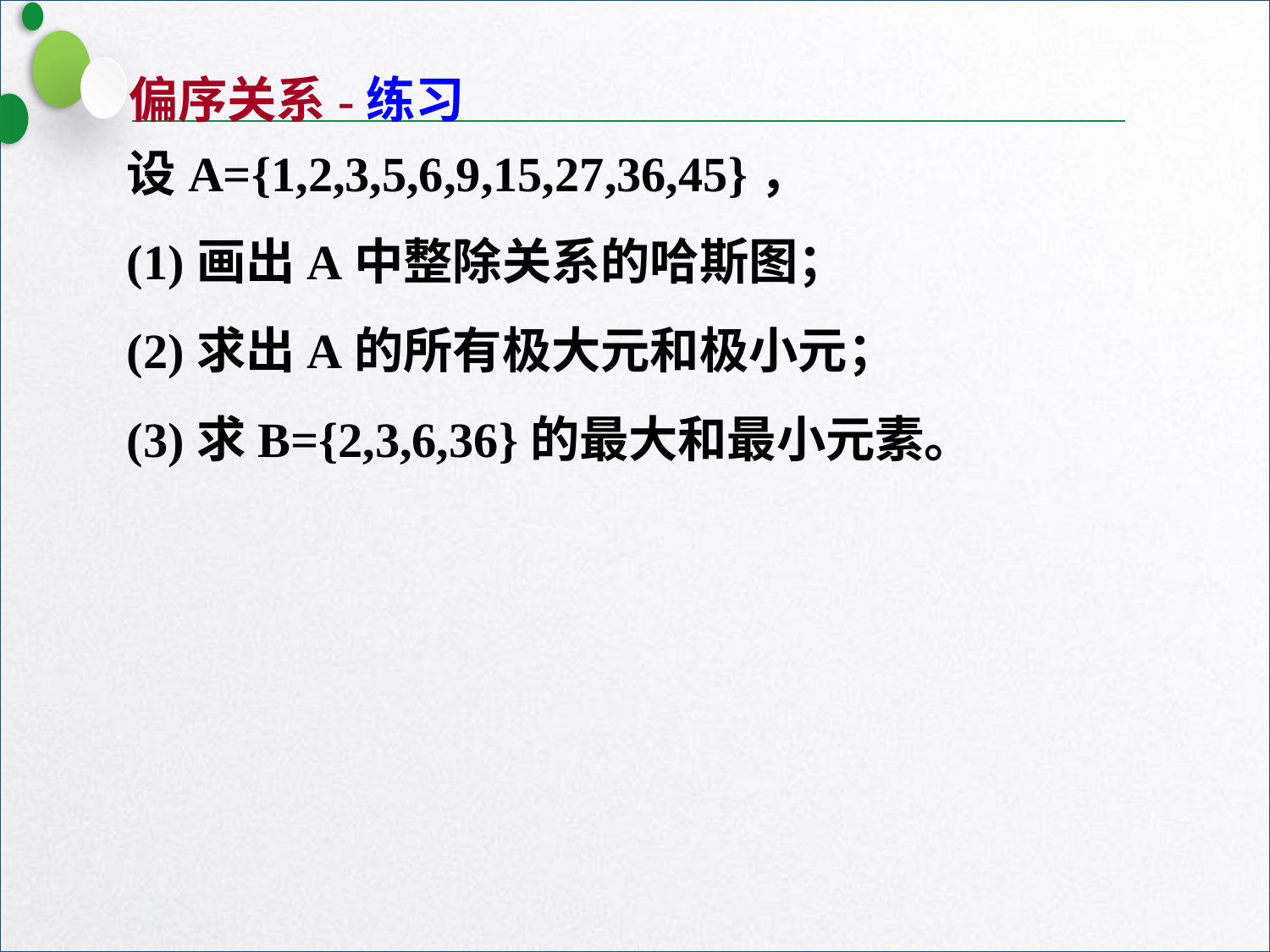

偏序关系-练习
设A={1,2,3,5,6,9,15,27,36,45}，
(1)画出A中整除关系的哈斯图；
(2)求出A的所有极大元和极小元；
(3)求B={2,3,6,36}的最大和最小元素。